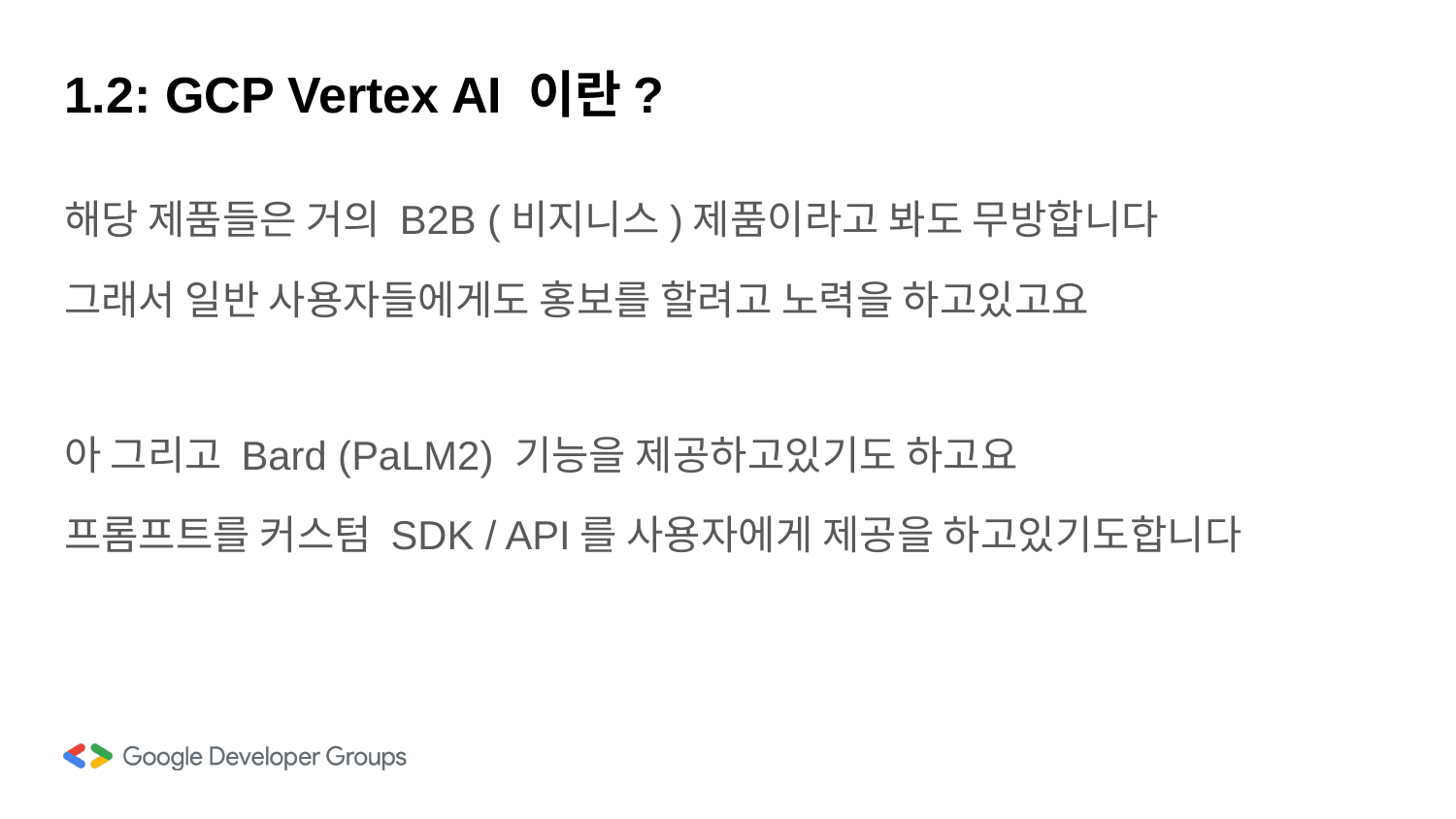

# 1.2: GCP Vertex AI 이란?
해당 제품들은 거의 B2B (비지니스)제품이라고 봐도 무방합니다
그래서 일반 사용자들에게도 홍보를 할려고 노력을 하고있고요
아 그리고 Bard (PaLM2) 기능을 제공하고있기도 하고요
프롬프트를 커스텀 SDK / API를 사용자에게 제공을 하고있기도합니다